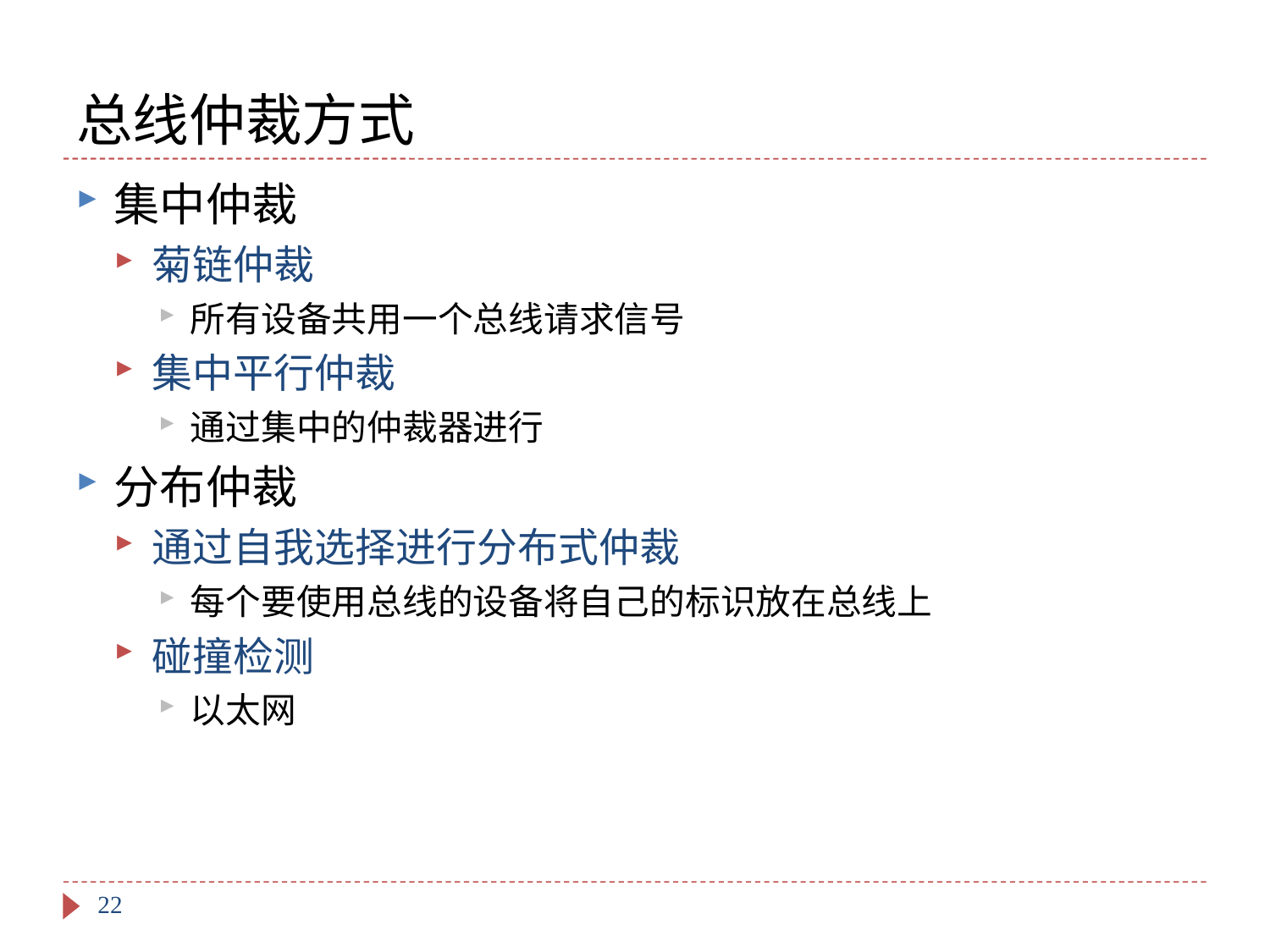

# 总线仲裁方式
集中仲裁
菊链仲裁
所有设备共用一个总线请求信号
集中平行仲裁
通过集中的仲裁器进行
分布仲裁
通过自我选择进行分布式仲裁
每个要使用总线的设备将自己的标识放在总线上
碰撞检测
以太网

22